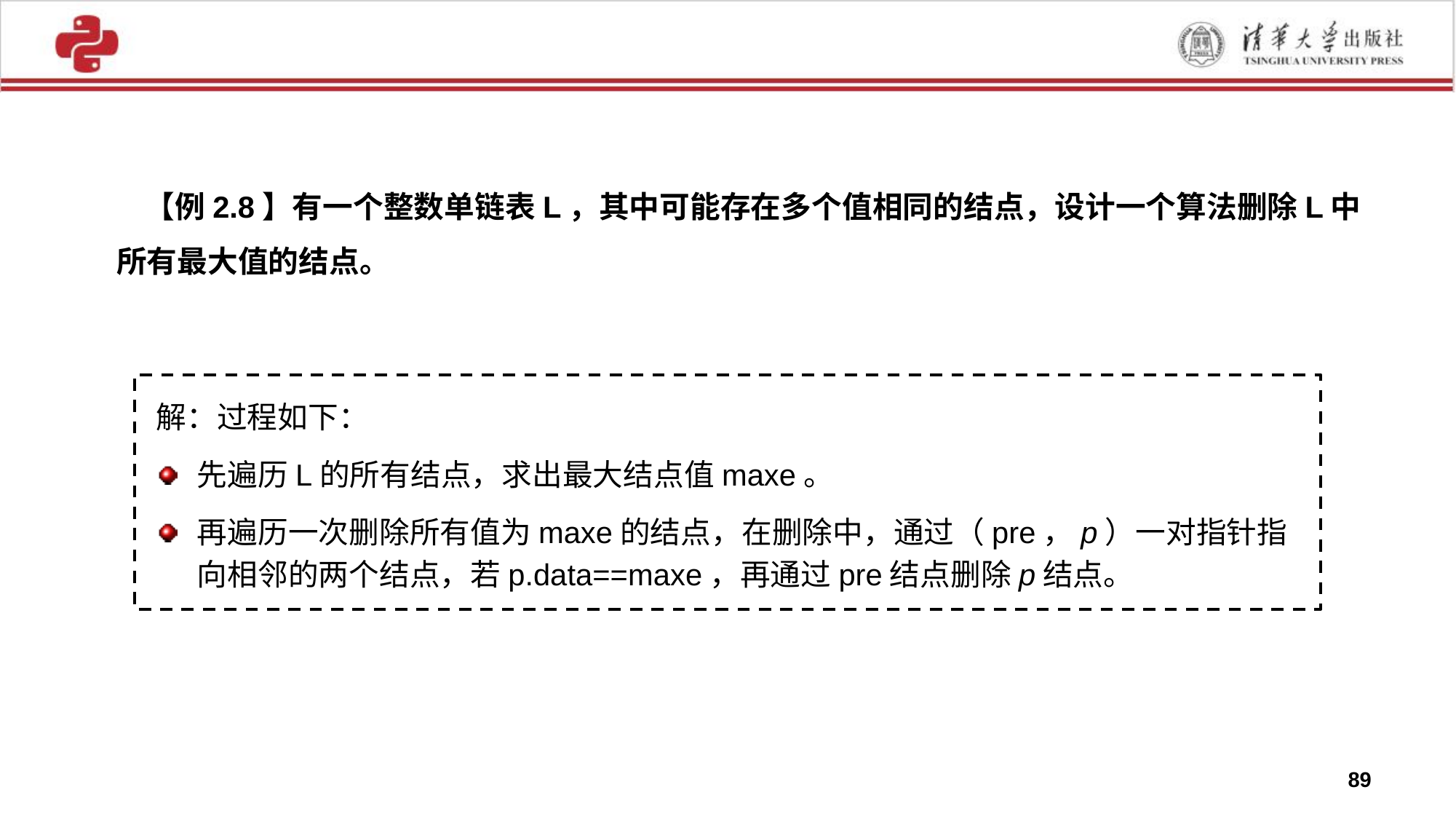

【例2.8】有一个整数单链表L，其中可能存在多个值相同的结点，设计一个算法删除L中所有最大值的结点。
解：过程如下：
先遍历L的所有结点，求出最大结点值maxe。
再遍历一次删除所有值为maxe的结点，在删除中，通过（pre，p）一对指针指向相邻的两个结点，若p.data==maxe，再通过pre结点删除p结点。
89